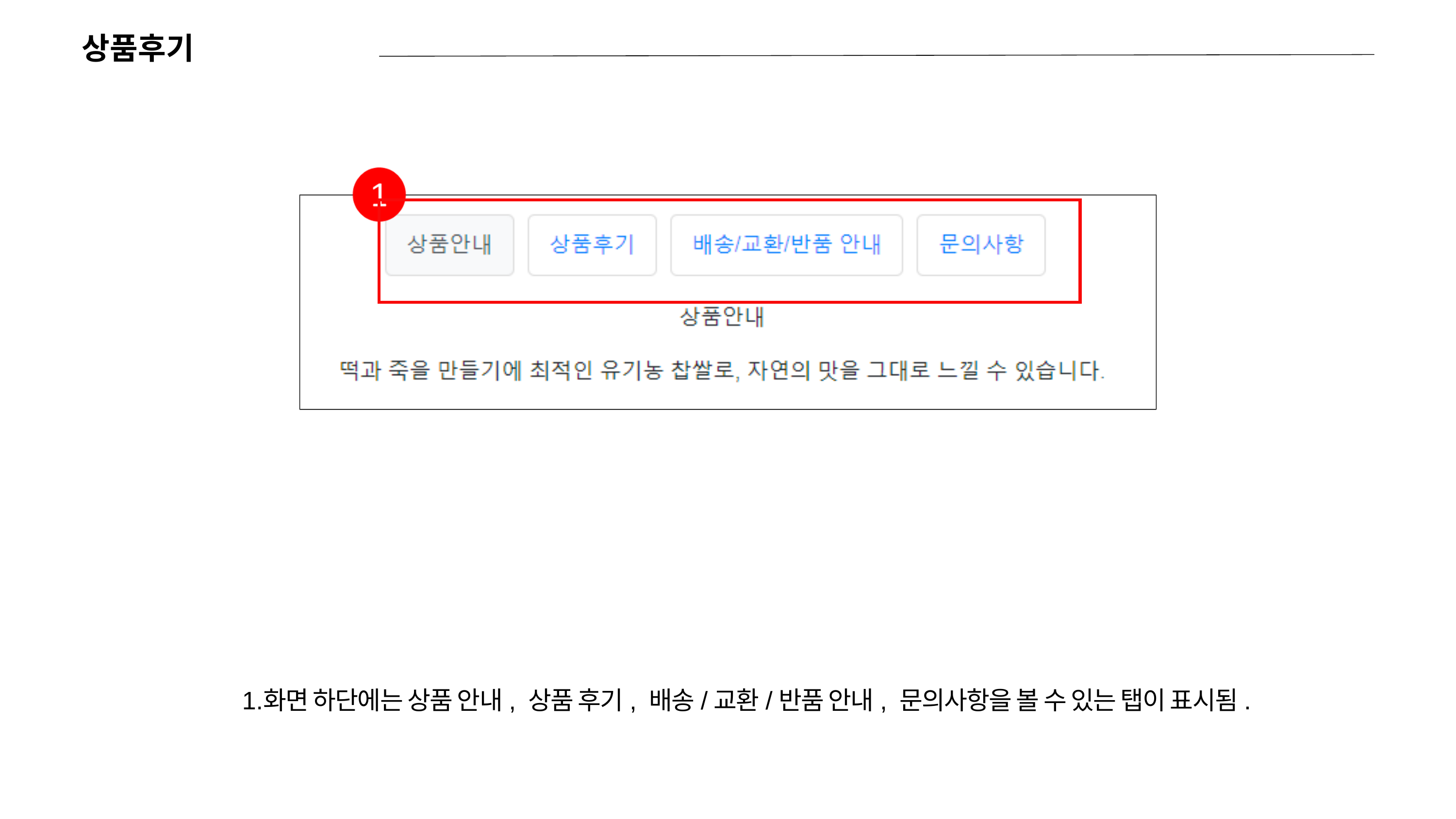

상품후기

화면 하단에는 상품 안내, 상품 후기, 배송/교환/반품 안내, 문의사항을 볼 수 있는 탭이 표시됨.